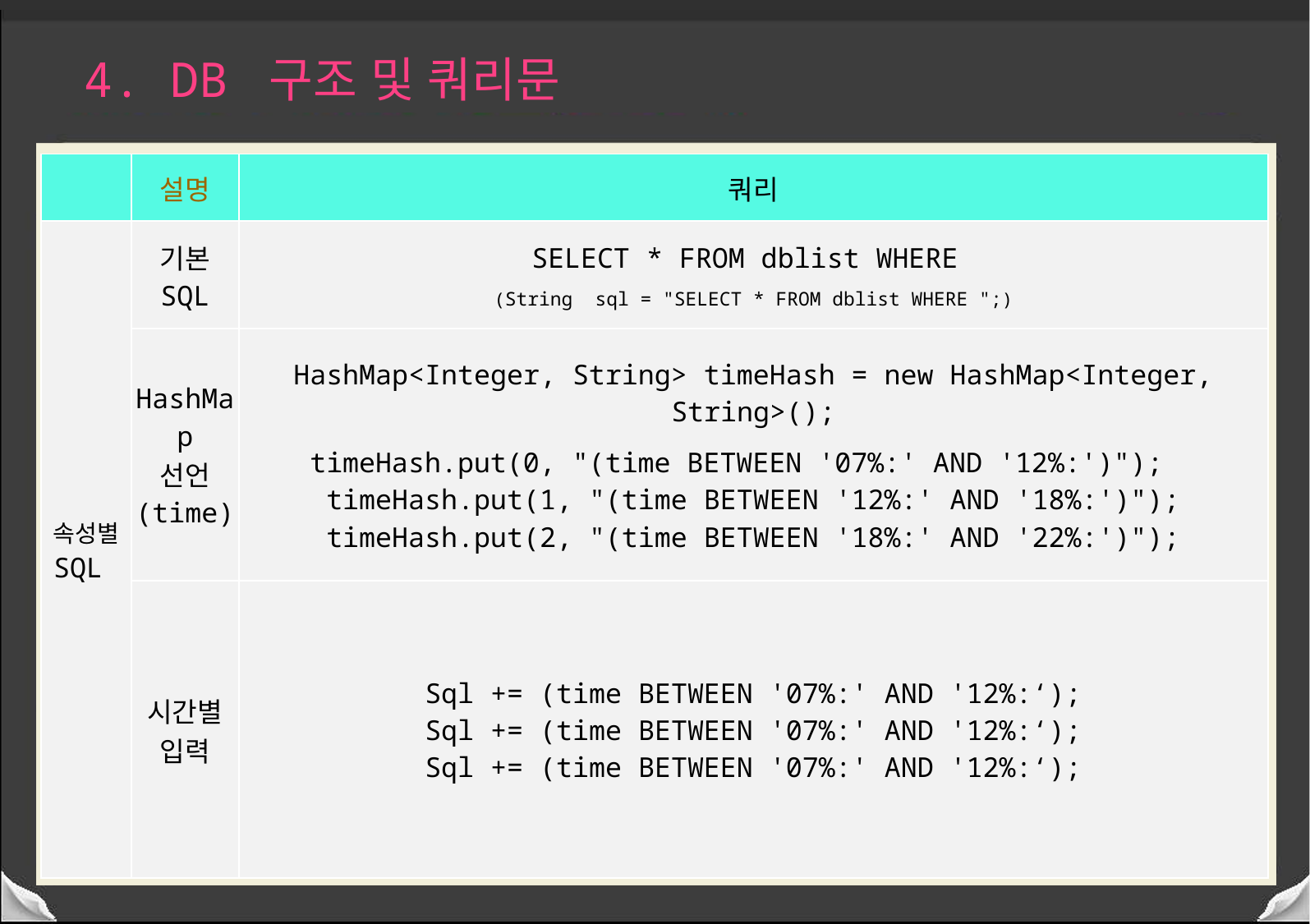

4. DB 구조 및 쿼리문
|  | 설명 | 쿼리 |
| --- | --- | --- |
| 속성별 SQL | 기본 SQL | SELECT \* FROM dblist WHERE (String sql = "SELECT \* FROM dblist WHERE ";) |
|  | HashMap 선언 (time) | HashMap<Integer, String> timeHash = new HashMap<Integer, String>(); timeHash.put(0, "(time BETWEEN '07%:' AND '12%:')"); timeHash.put(1, "(time BETWEEN '12%:' AND '18%:')"); timeHash.put(2, "(time BETWEEN '18%:' AND '22%:')"); |
|  | 시간별 입력 | Sql += (time BETWEEN '07%:' AND '12%:‘); Sql += (time BETWEEN '07%:' AND '12%:‘); Sql += (time BETWEEN '07%:' AND '12%:‘); |